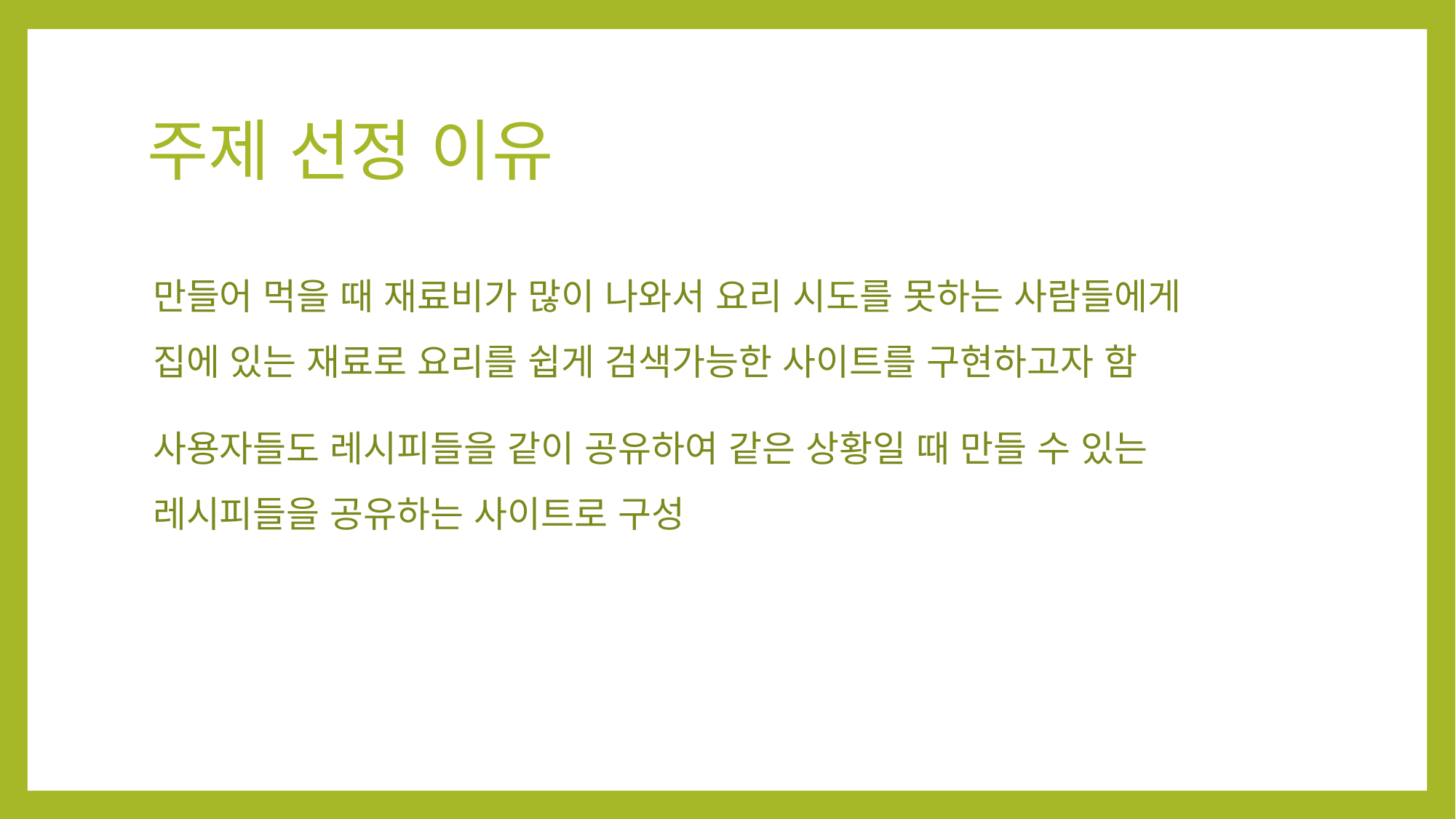

# 주제 선정 이유
만들어 먹을 때 재료비가 많이 나와서 요리 시도를 못하는 사람들에게
집에 있는 재료로 요리를 쉽게 검색가능한 사이트를 구현하고자 함
사용자들도 레시피들을 같이 공유하여 같은 상황일 때 만들 수 있는          레시피들을 공유하는 사이트로 구성